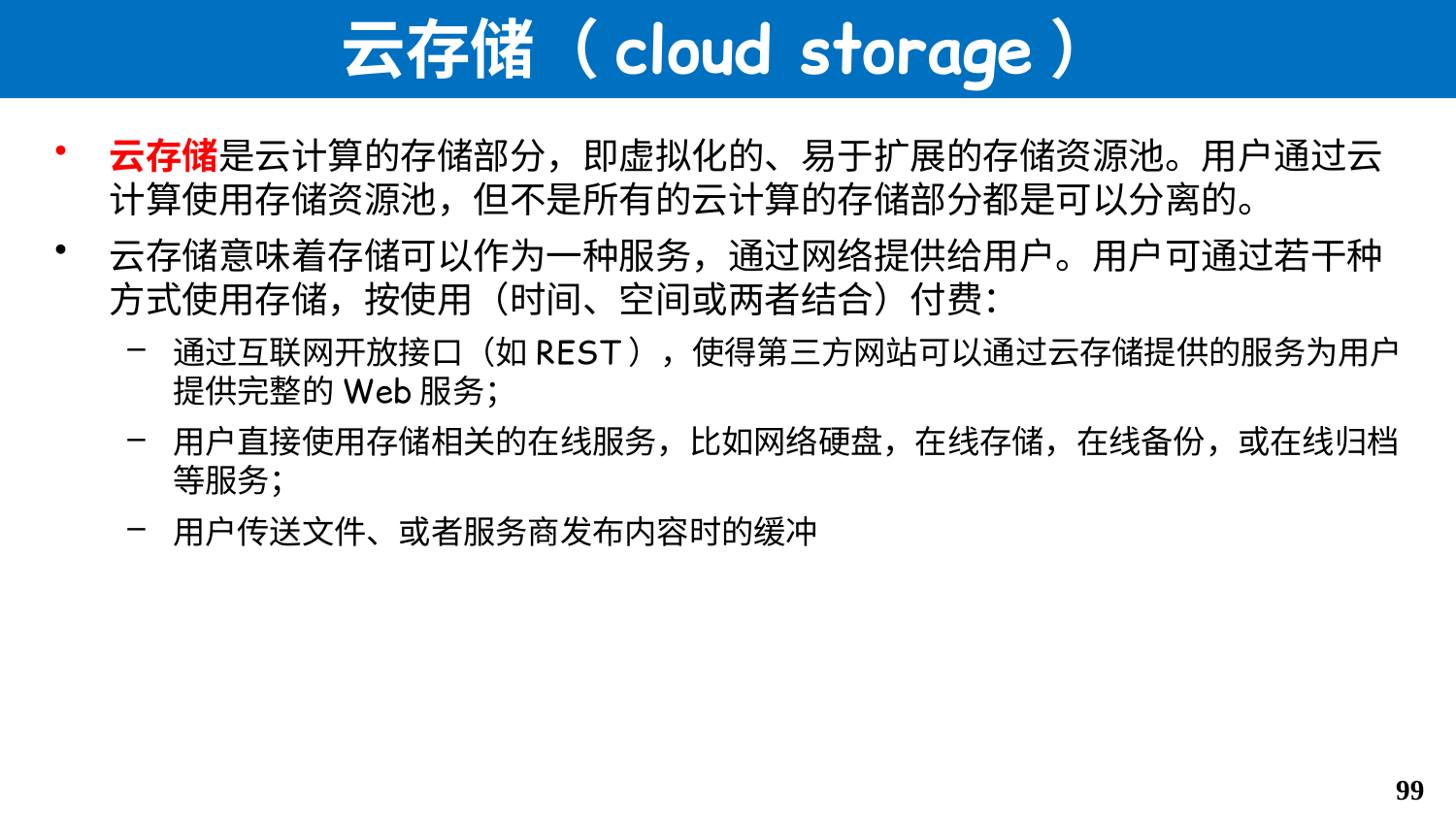

# 云存储（cloud storage）
云存储是云计算的存储部分，即虚拟化的、易于扩展的存储资源池。用户通过云计算使用存储资源池，但不是所有的云计算的存储部分都是可以分离的。
云存储意味着存储可以作为一种服务，通过网络提供给用户。用户可通过若干种方式使用存储，按使用（时间、空间或两者结合）付费：
通过互联网开放接口（如REST），使得第三方网站可以通过云存储提供的服务为用户提供完整的Web服务；
用户直接使用存储相关的在线服务，比如网络硬盘，在线存储，在线备份，或在线归档等服务；
用户传送文件、或者服务商发布内容时的缓冲